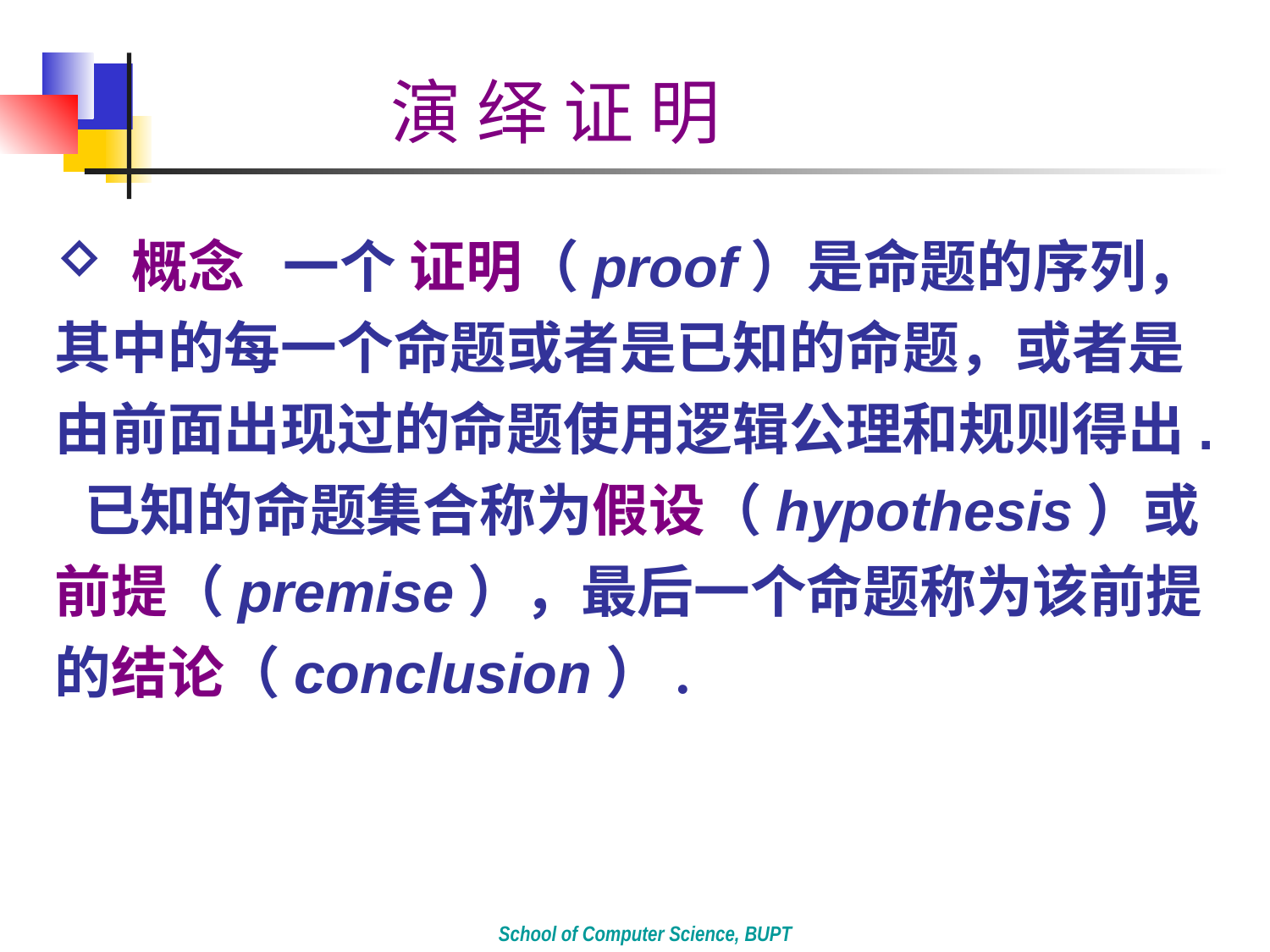

# 演 绎 证 明
 概念   一个 证明（proof）是命题的序列，其中的每一个命题或者是已知的命题，或者是由前面出现过的命题使用逻辑公理和规则得出. 已知的命题集合称为假设（hypothesis）或前提（premise），最后一个命题称为该前提的结论（conclusion）.

School of Computer Science, BUPT
53